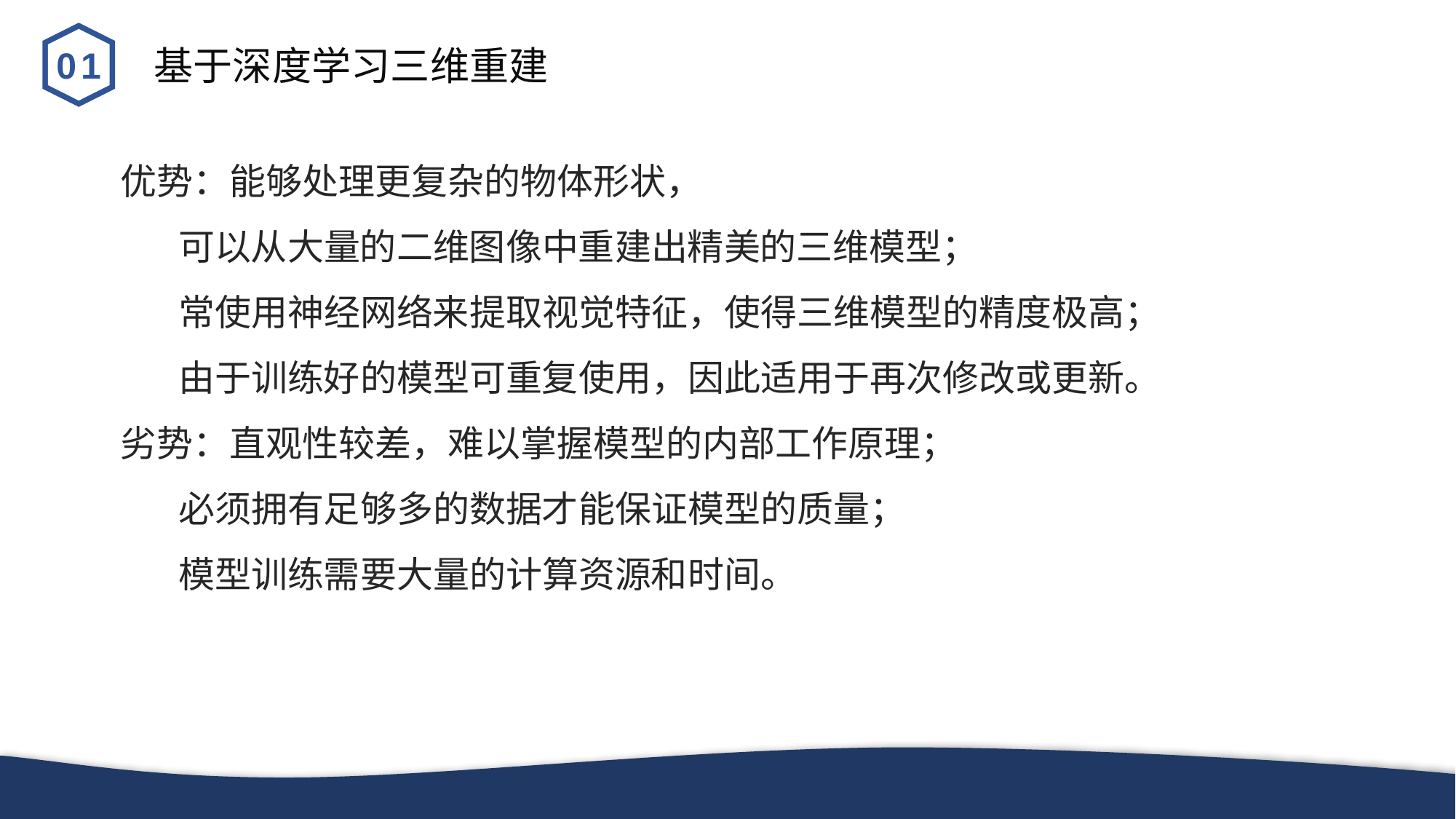

基于深度学习三维重建
01
优势：能够处理更复杂的物体形状，
      可以从大量的二维图像中重建出精美的三维模型；
      常使用神经网络来提取视觉特征，使得三维模型的精度极高；
      由于训练好的模型可重复使用，因此适用于再次修改或更新。
劣势：直观性较差，难以掌握模型的内部工作原理；
      必须拥有足够多的数据才能保证模型的质量；
      模型训练需要大量的计算资源和时间。